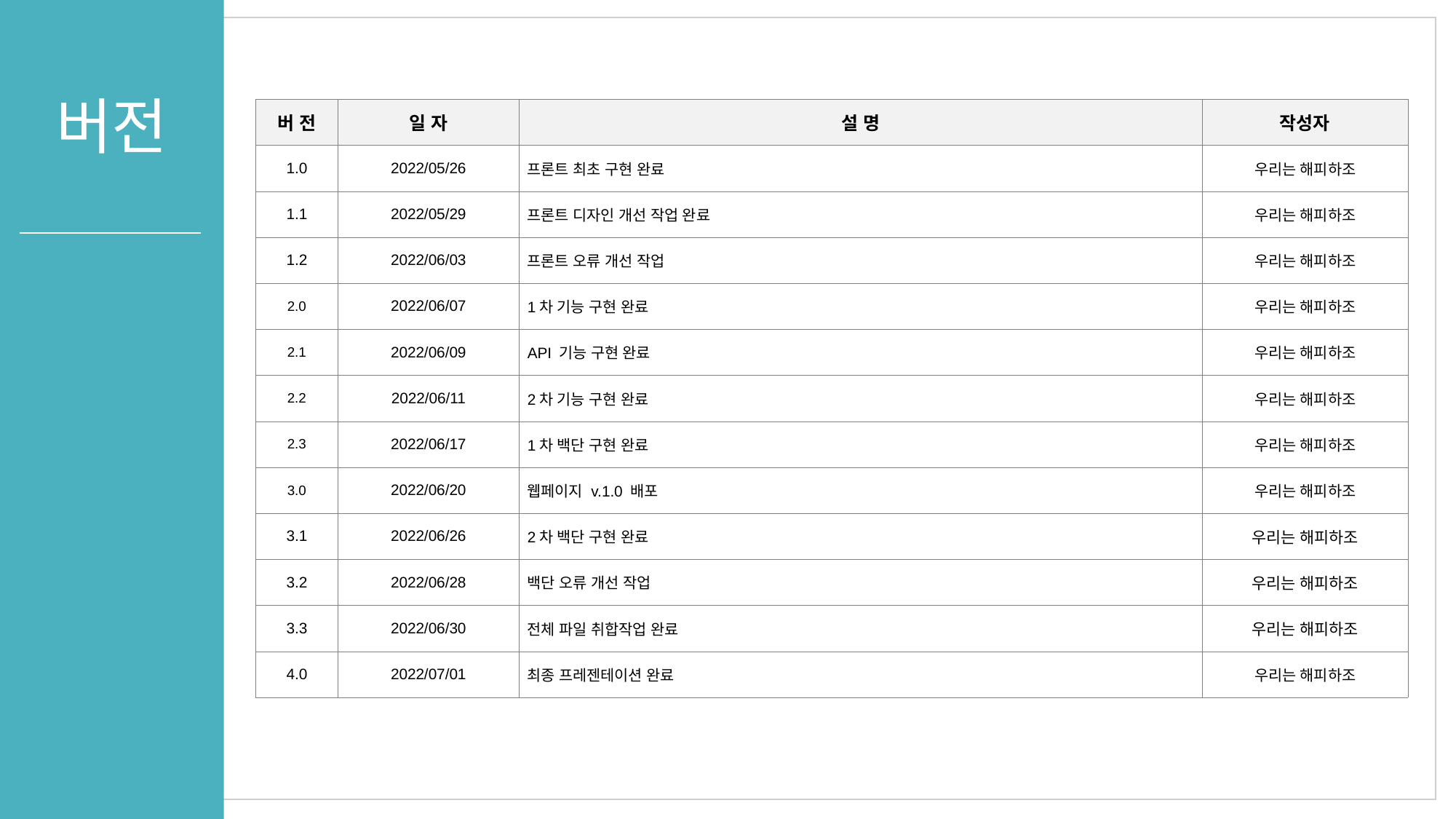

버전
| 버 전 | 일 자 | 설 명 | 작성자 |
| --- | --- | --- | --- |
| 1.0 | 2022/05/26 | 프론트 최초 구현 완료 | 우리는 해피하조 |
| 1.1 | 2022/05/29 | 프론트 디자인 개선 작업 완료 | 우리는 해피하조 |
| 1.2 | 2022/06/03 | 프론트 오류 개선 작업 | 우리는 해피하조 |
| 2.0 | 2022/06/07 | 1차 기능 구현 완료 | 우리는 해피하조 |
| 2.1 | 2022/06/09 | API 기능 구현 완료 | 우리는 해피하조 |
| 2.2 | 2022/06/11 | 2차 기능 구현 완료 | 우리는 해피하조 |
| 2.3 | 2022/06/17 | 1차 백단 구현 완료 | 우리는 해피하조 |
| 3.0 | 2022/06/20 | 웹페이지 v.1.0 배포 | 우리는 해피하조 |
| 3.1 | 2022/06/26 | 2차 백단 구현 완료 | 우리는 해피하조 |
| 3.2 | 2022/06/28 | 백단 오류 개선 작업 | 우리는 해피하조 |
| 3.3 | 2022/06/30 | 전체 파일 취합작업 완료 | 우리는 해피하조 |
| 4.0 | 2022/07/01 | 최종 프레젠테이션 완료 | 우리는 해피하조 |